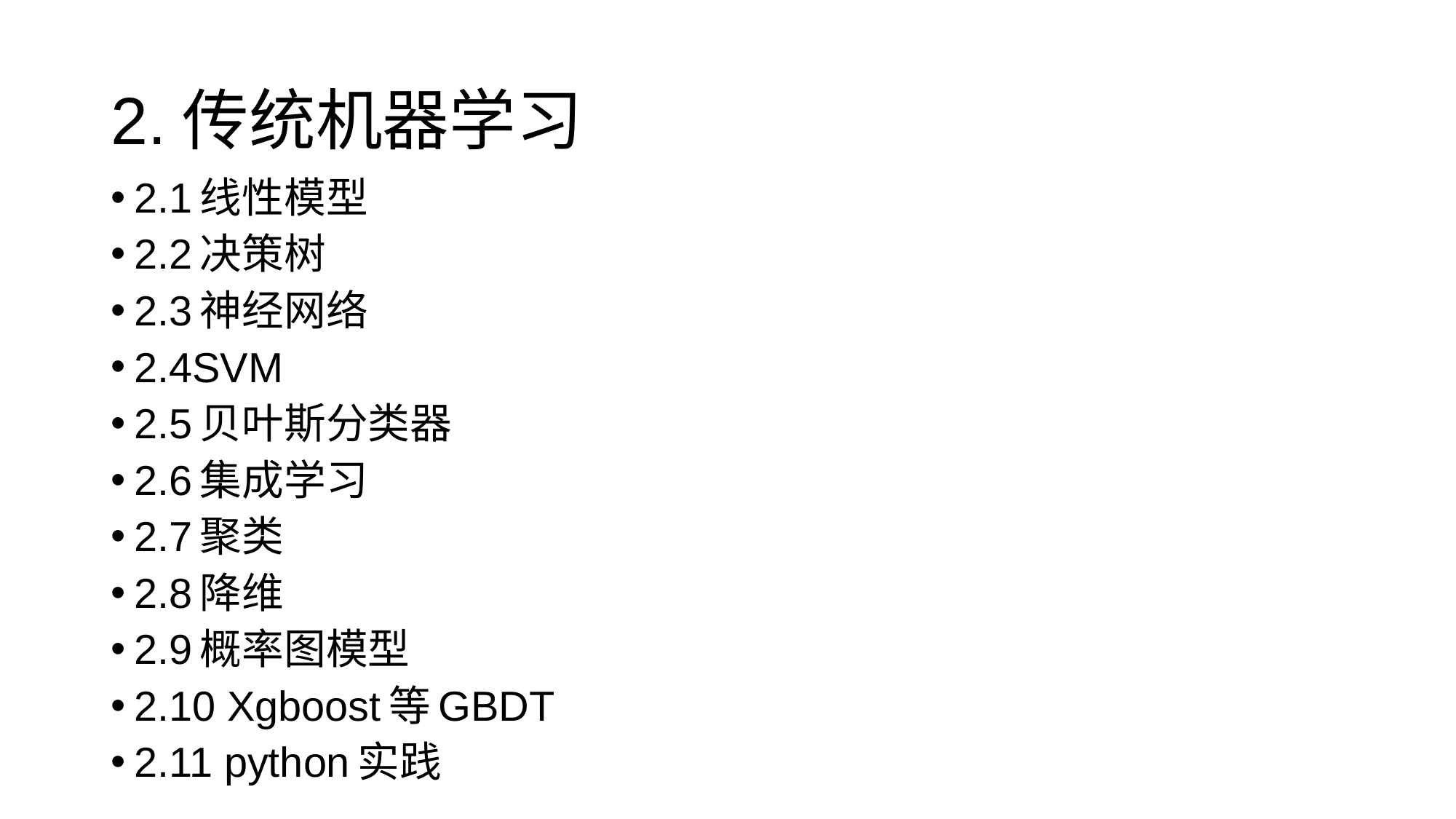

# 2.传统机器学习
2.1线性模型
2.2决策树
2.3神经网络
2.4SVM
2.5贝叶斯分类器
2.6集成学习
2.7聚类
2.8降维
2.9概率图模型
2.10 Xgboost等GBDT
2.11 python实践